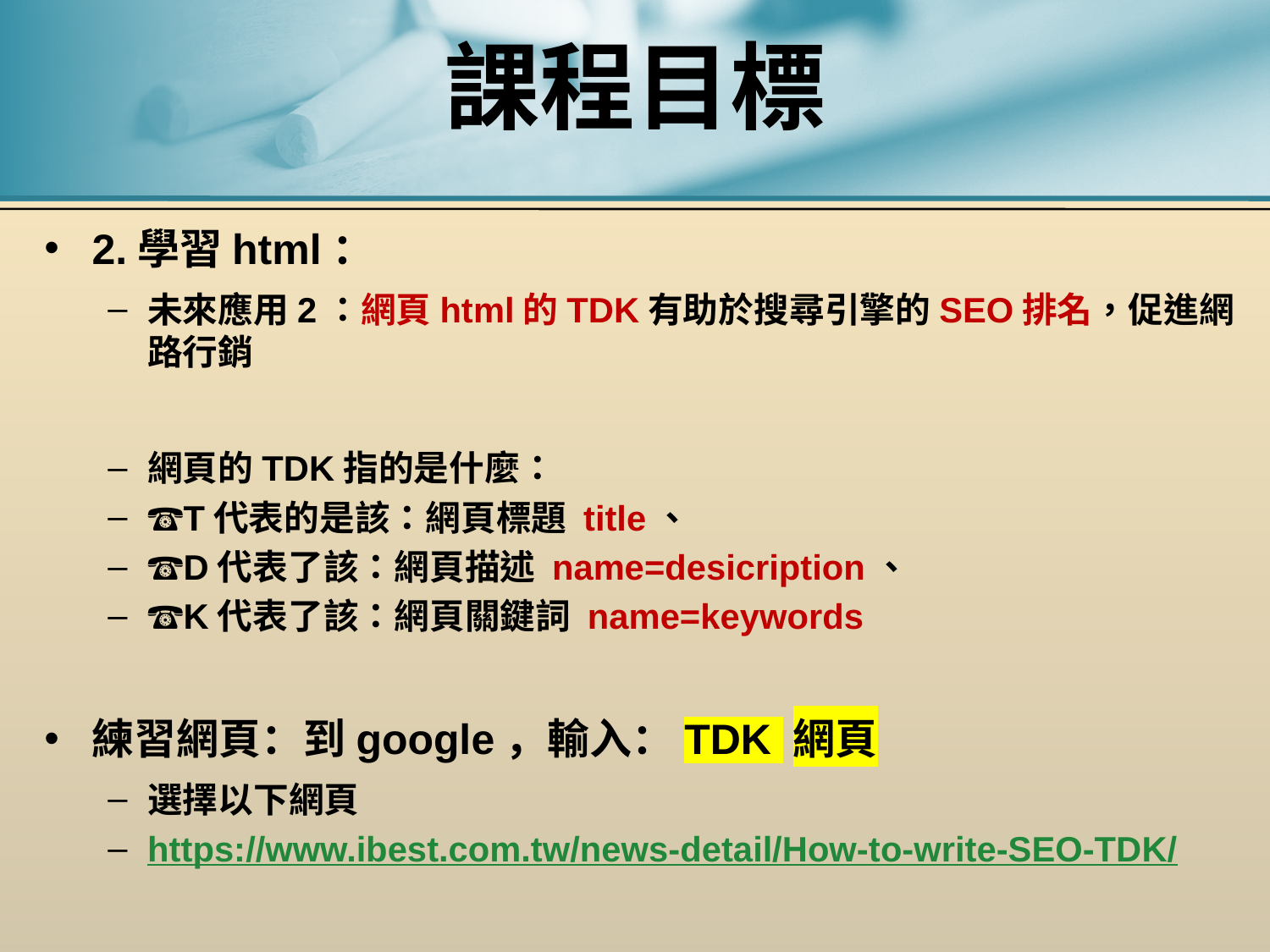

# 課程目標
2.學習html：
未來應用2：網頁html的TDK有助於搜尋引擎的SEO排名，促進網路行銷

網頁的TDK指的是什麼：
☎T代表的是該：網頁標題 title、
☎D代表了該：網頁描述 name=desicription、
☎K代表了該：網頁關鍵詞 name=keywords

練習網頁：到google，輸入：TDK 網頁
選擇以下網頁
https://www.ibest.com.tw/news-detail/How-to-write-SEO-TDK/